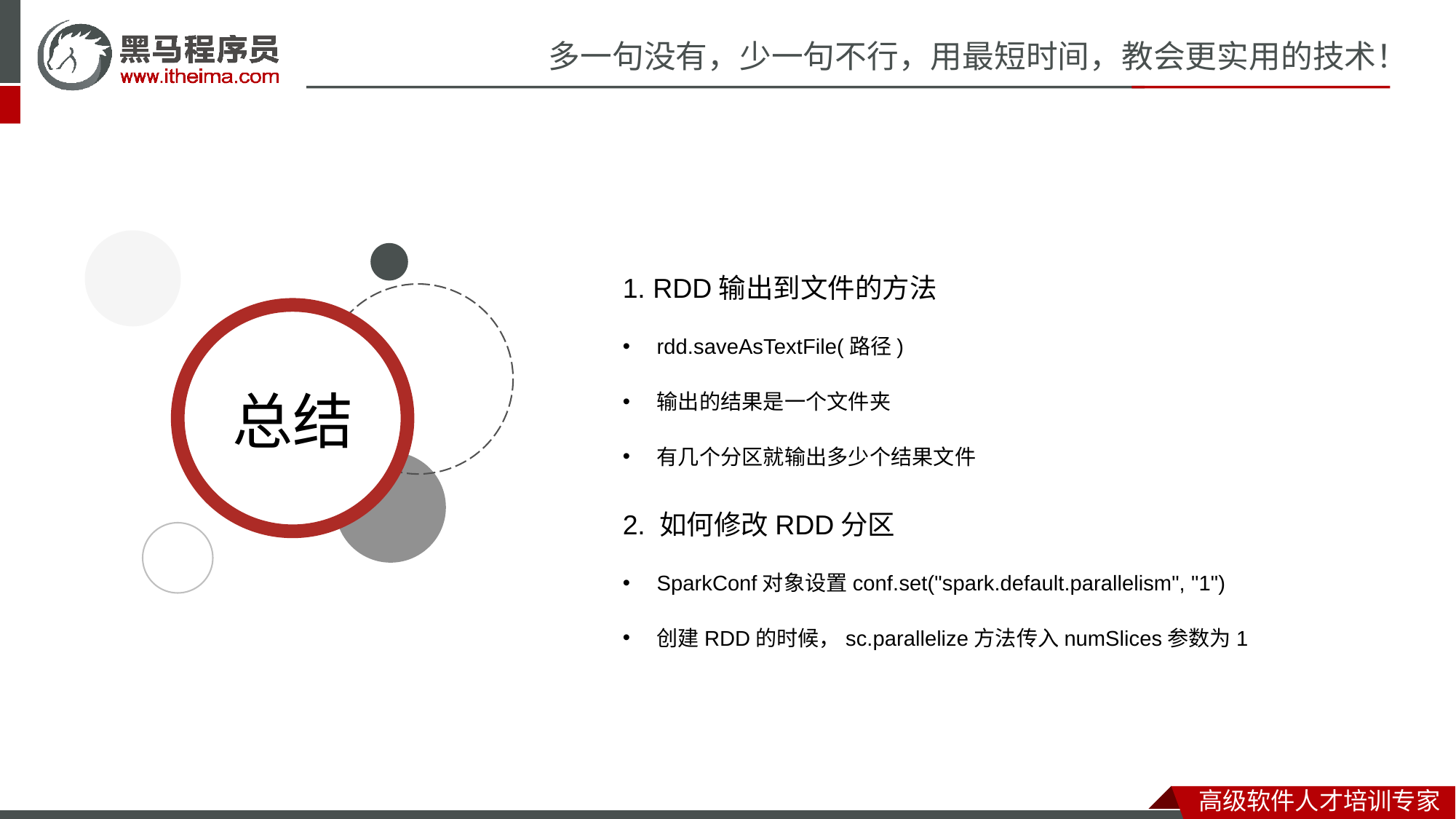

1. RDD输出到文件的方法
rdd.saveAsTextFile(路径)
输出的结果是一个文件夹
有几个分区就输出多少个结果文件
2. 如何修改RDD分区
SparkConf对象设置conf.set("spark.default.parallelism", "1")
创建RDD的时候，sc.parallelize方法传入numSlices参数为1